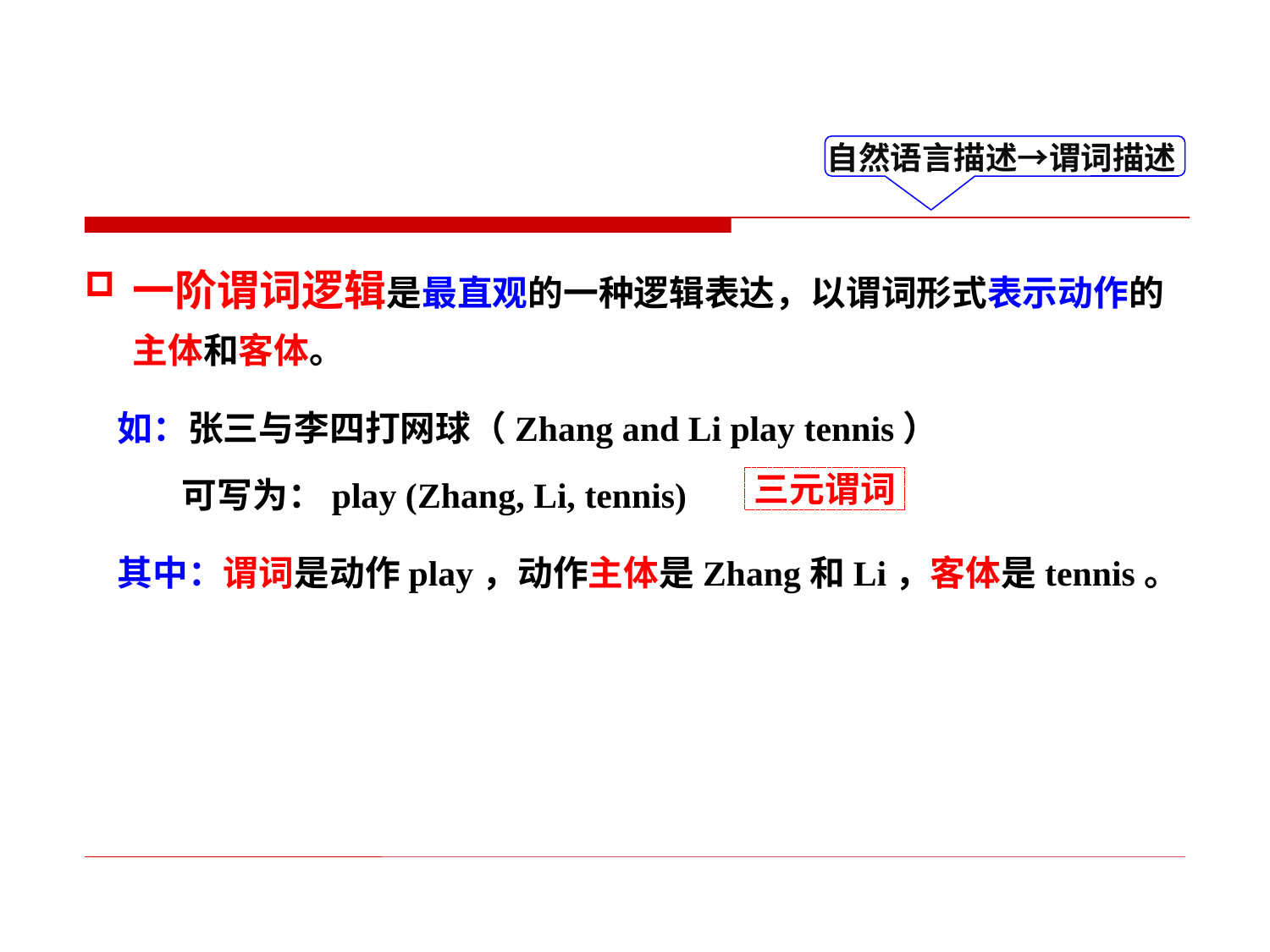

自然语言描述→谓词描述
一阶谓词逻辑是最直观的一种逻辑表达，以谓词形式表示动作的主体和客体。
   如：张三与李四打网球（Zhang and Li play tennis）
           可写为：play (Zhang, Li, tennis)
   其中：谓词是动作play，动作主体是Zhang和Li，客体是tennis。
三元谓词